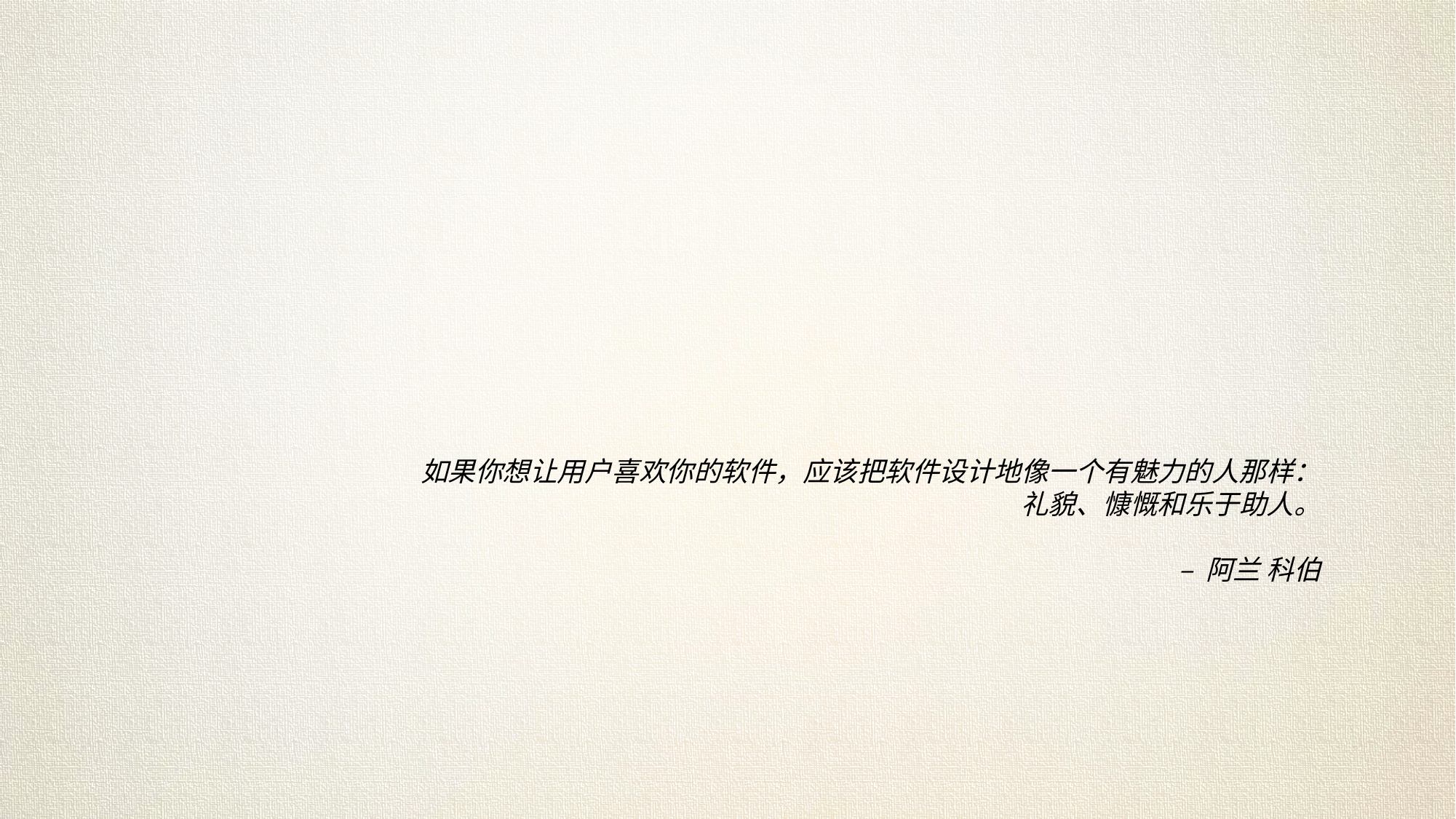

如果你想让用户喜欢你的软件，应该把软件设计地像一个有魅力的人那样：
礼貌、慷慨和乐于助人。

– 阿兰 科伯